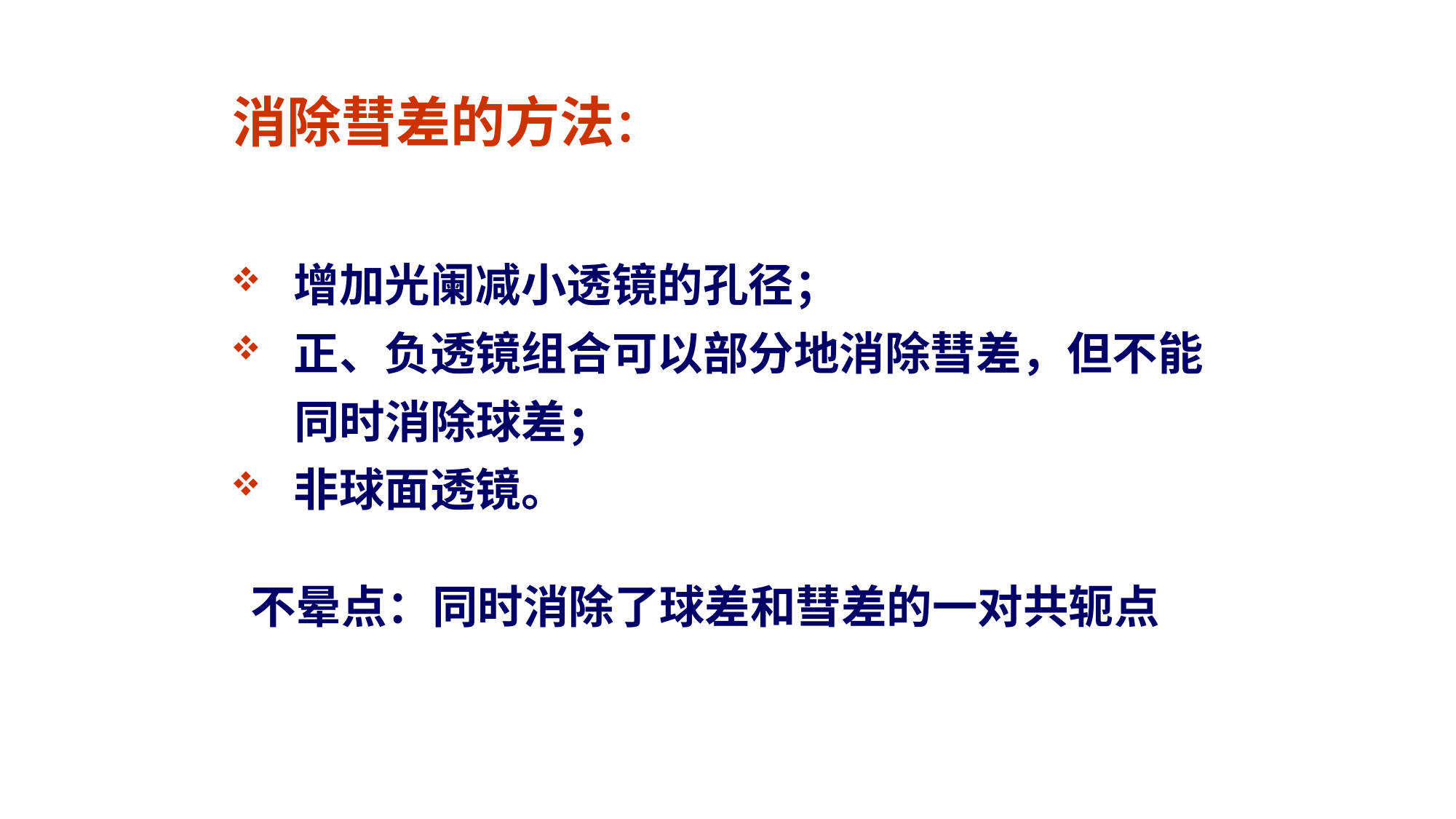

消除彗差的方法：
  增加光阑减小透镜的孔径；
  正、负透镜组合可以部分地消除彗差，但不能
     同时消除球差；
  非球面透镜。
不晕点：同时消除了球差和彗差的一对共轭点